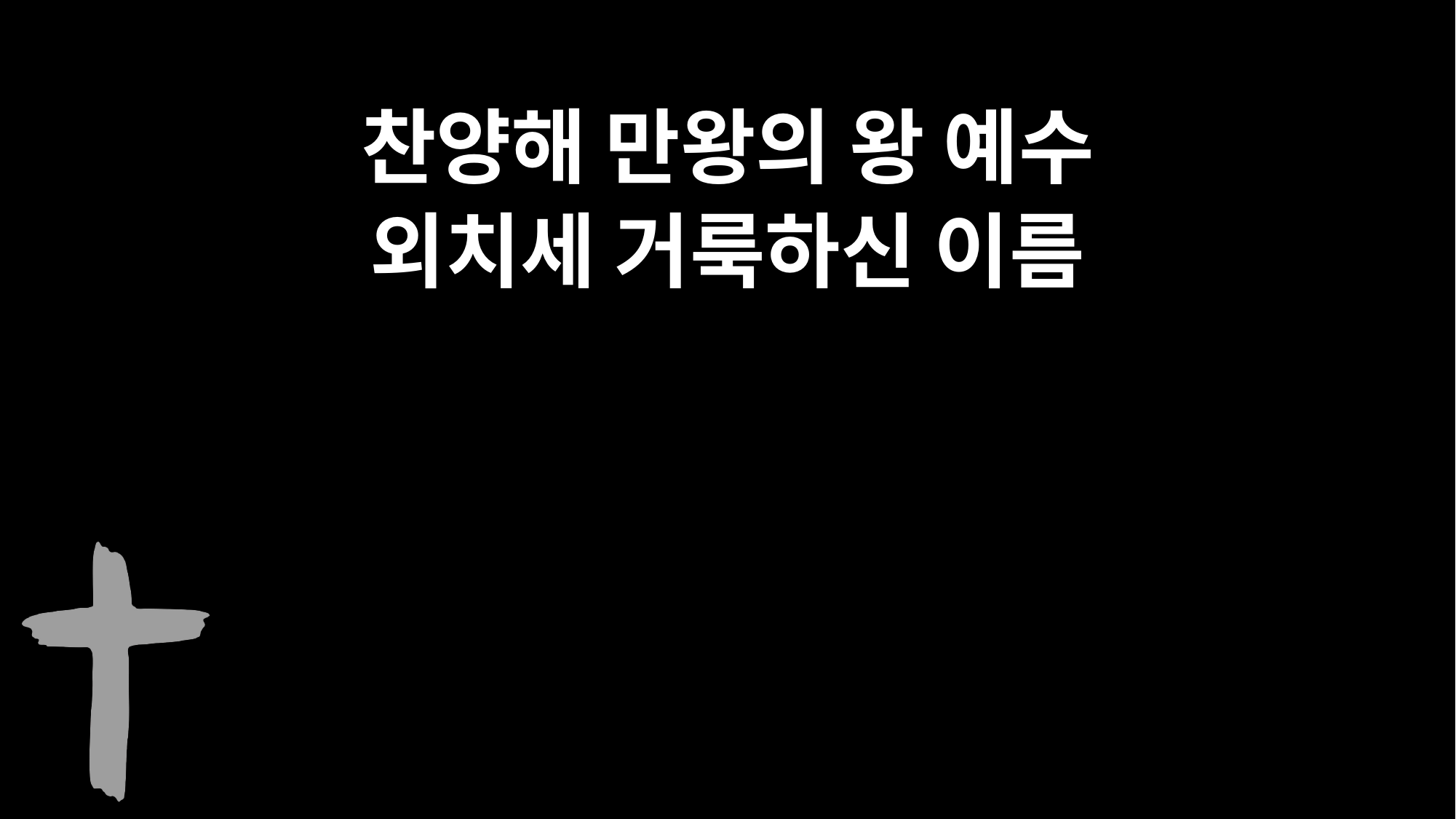

찬양해 만왕의 왕 예수
외치세 거룩하신 이름